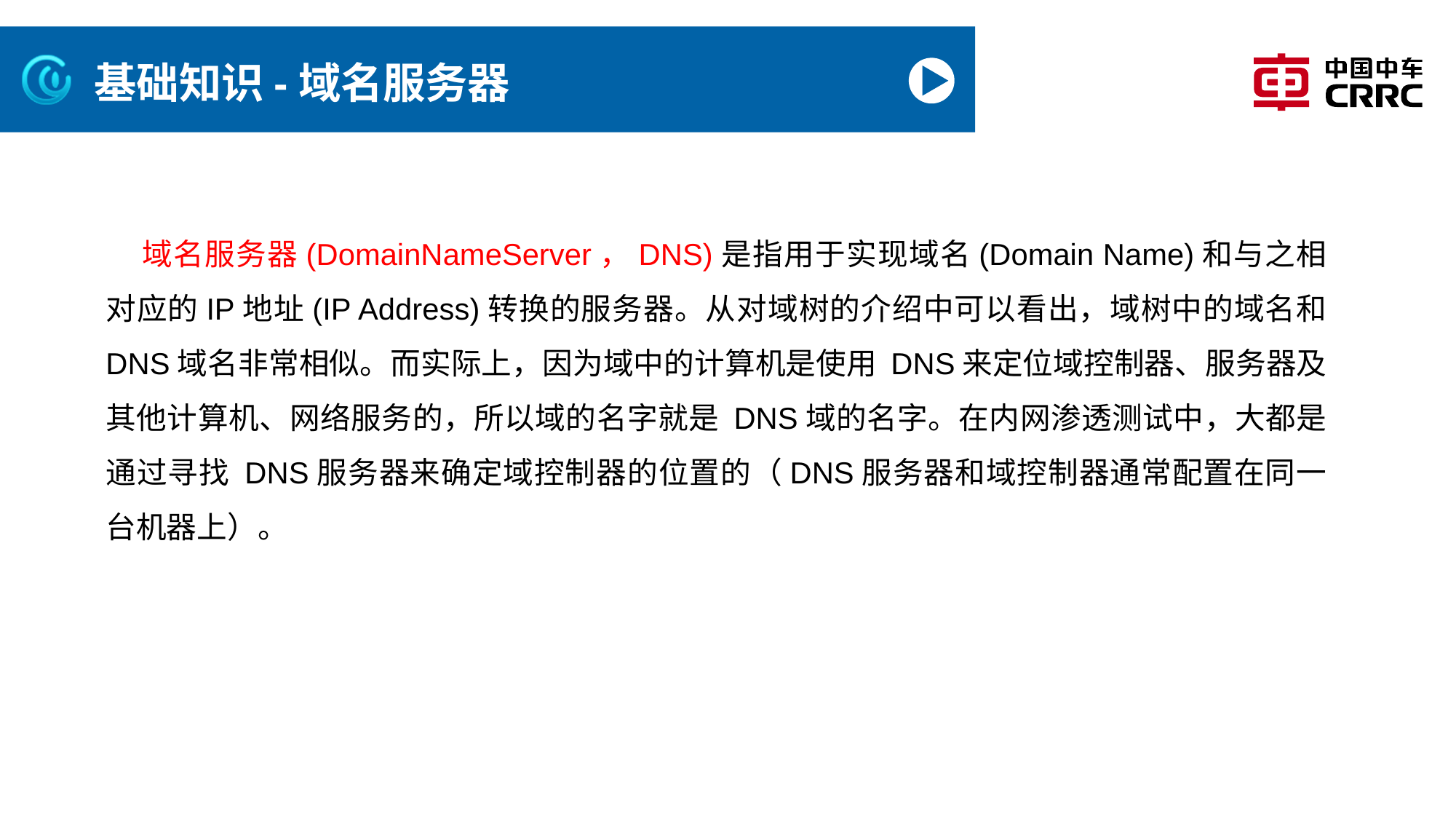

# 基础知识-域名服务器
域名服务器(DomainNameServer，DNS)是指用于实现域名(Domain Name)和与之相对应的IP地址(IP Address)转换的服务器。从对域树的介绍中可以看出，域树中的域名和 DNS域名非常相似。而实际上，因为域中的计算机是使用 DNS来定位域控制器、服务器及其他计算机、网络服务的，所以域的名字就是 DNS域的名字。在内网渗透测试中，大都是通过寻找 DNS服务器来确定域控制器的位置的（DNS服务器和域控制器通常配置在同一台机器上）。
16